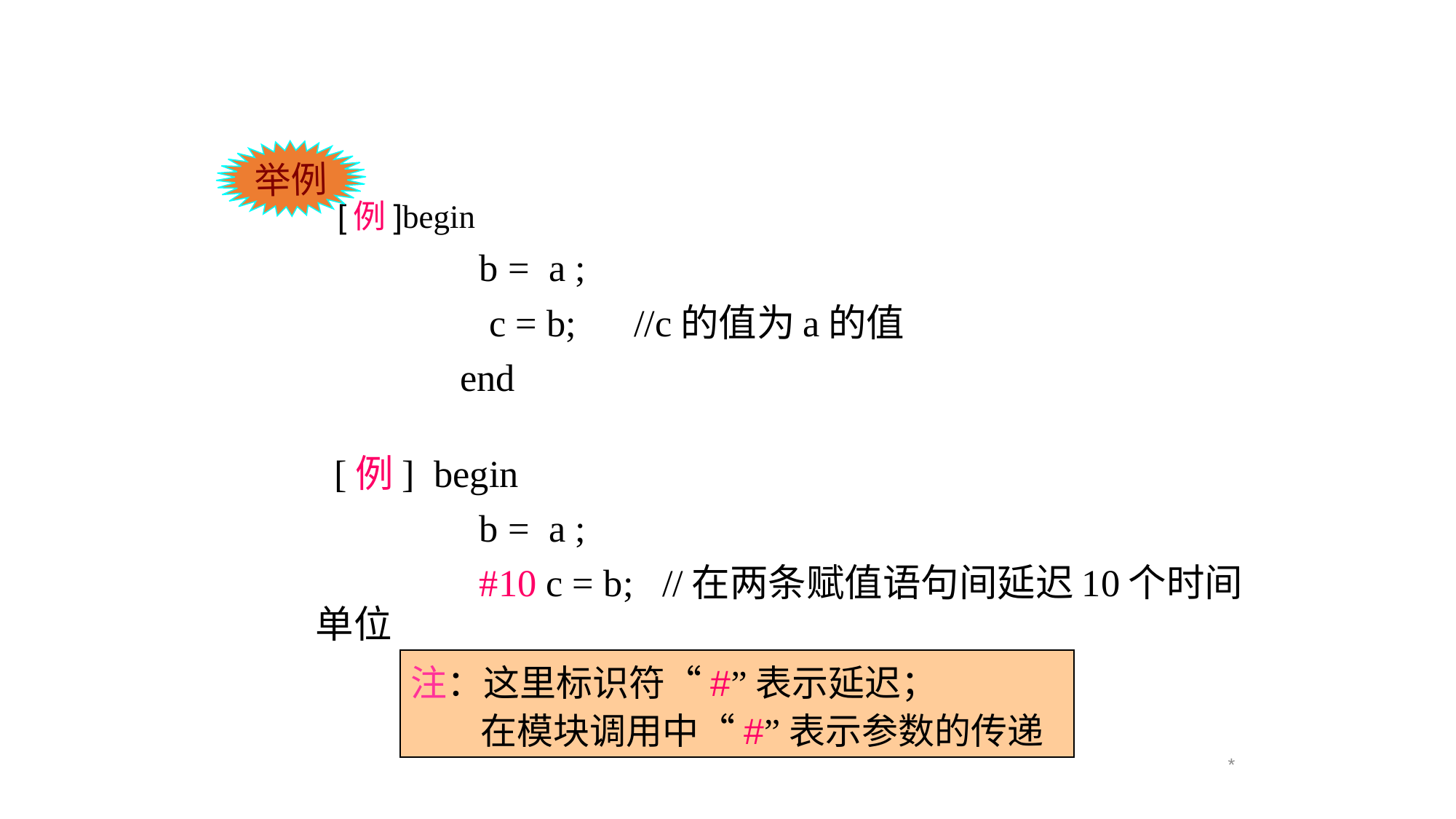

举例
[例]begin
                 b =  a ;
                  c = b;      //c的值为a的值
               end

  [例]  begin
                 b =  a ;
                 #10 c = b;   //在两条赋值语句间延迟10个时间单位
             end
注：这里标识符“#”表示延迟；
     在模块调用中“#”表示参数的传递
*